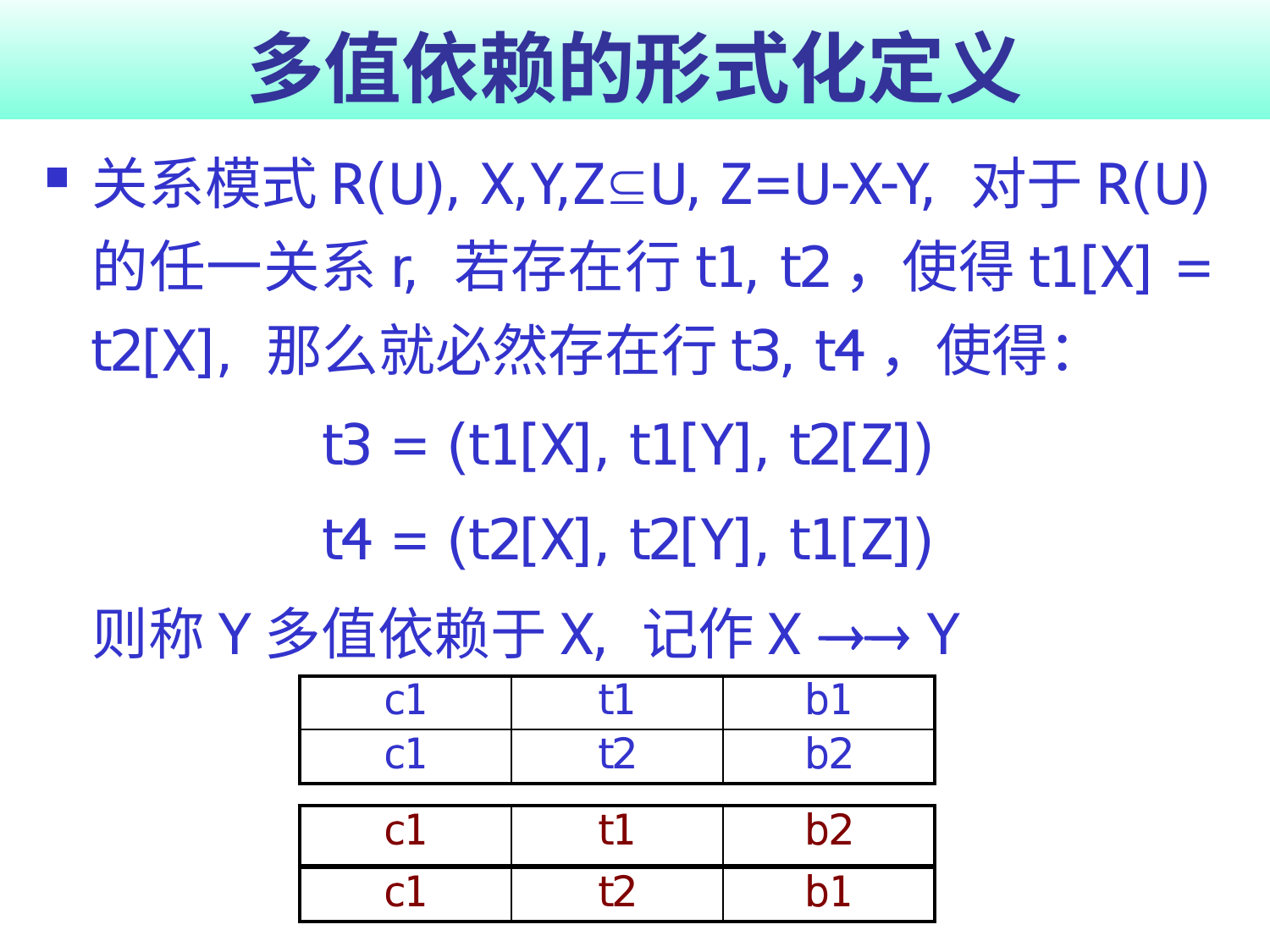

# 多值依赖的形式化定义
关系模式R(U), X,Y,Z⊆U, Z=U-X-Y, 对于R(U)的任一关系r, 若存在行t1, t2，使得t1[X] = t2[X], 那么就必然存在行t3, t4，使得：
t3 = (t1[X], t1[Y], t2[Z])
t4 = (t2[X], t2[Y], t1[Z])
	则称Y多值依赖于X, 记作X →→ Y

| c1 | t1 | b1 |
| --- | --- | --- |
| c1 | t2 | b2 |
| c1 | t1 | b2 |
| --- | --- | --- |
| c1 | t2 | b1 |
| --- | --- | --- |